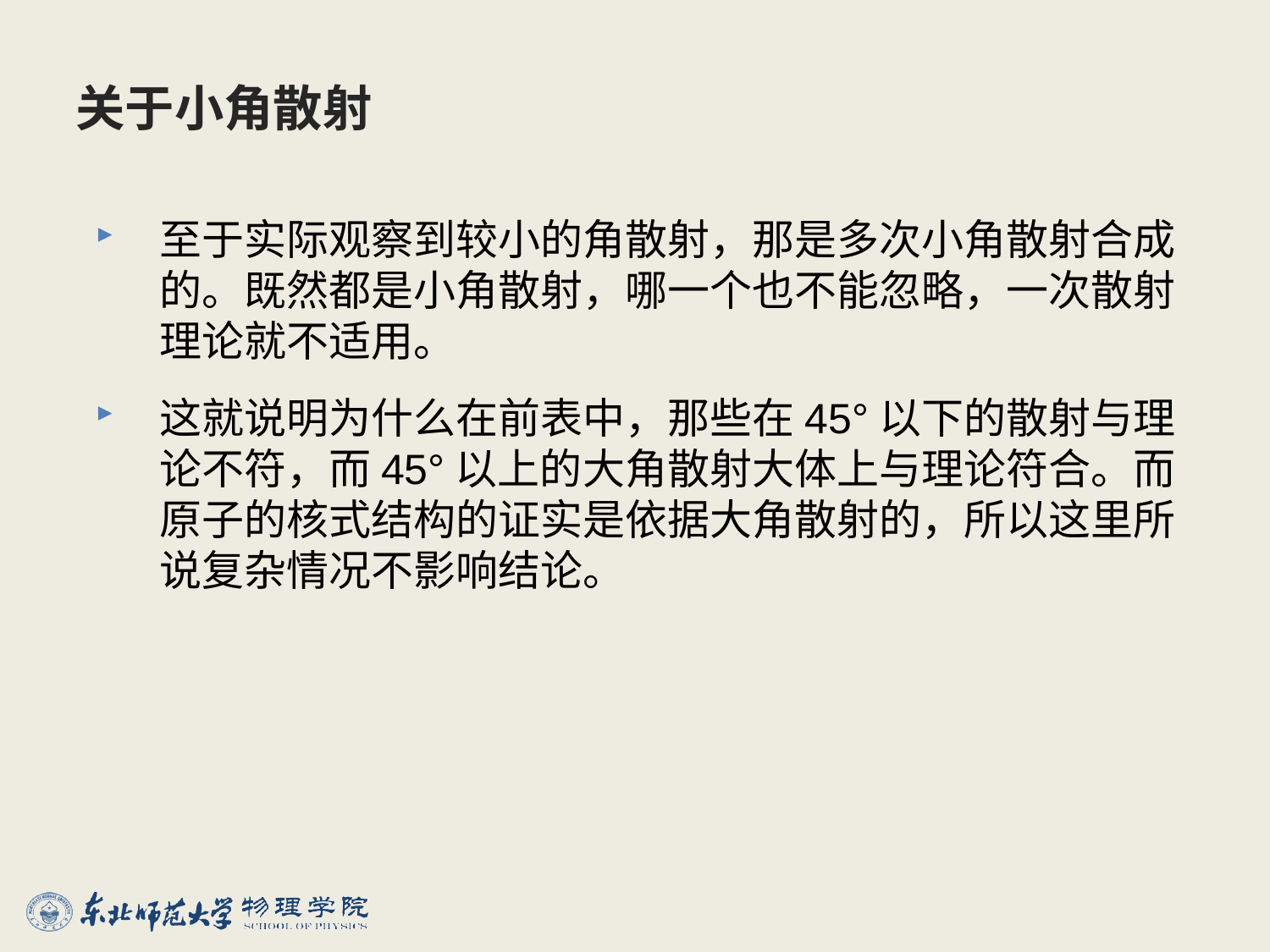

# 关于小角散射
至于实际观察到较小的角散射，那是多次小角散射合成的。既然都是小角散射，哪一个也不能忽略，一次散射理论就不适用。
这就说明为什么在前表中，那些在45°以下的散射与理论不符，而45°以上的大角散射大体上与理论符合。而原子的核式结构的证实是依据大角散射的，所以这里所说复杂情况不影响结论。